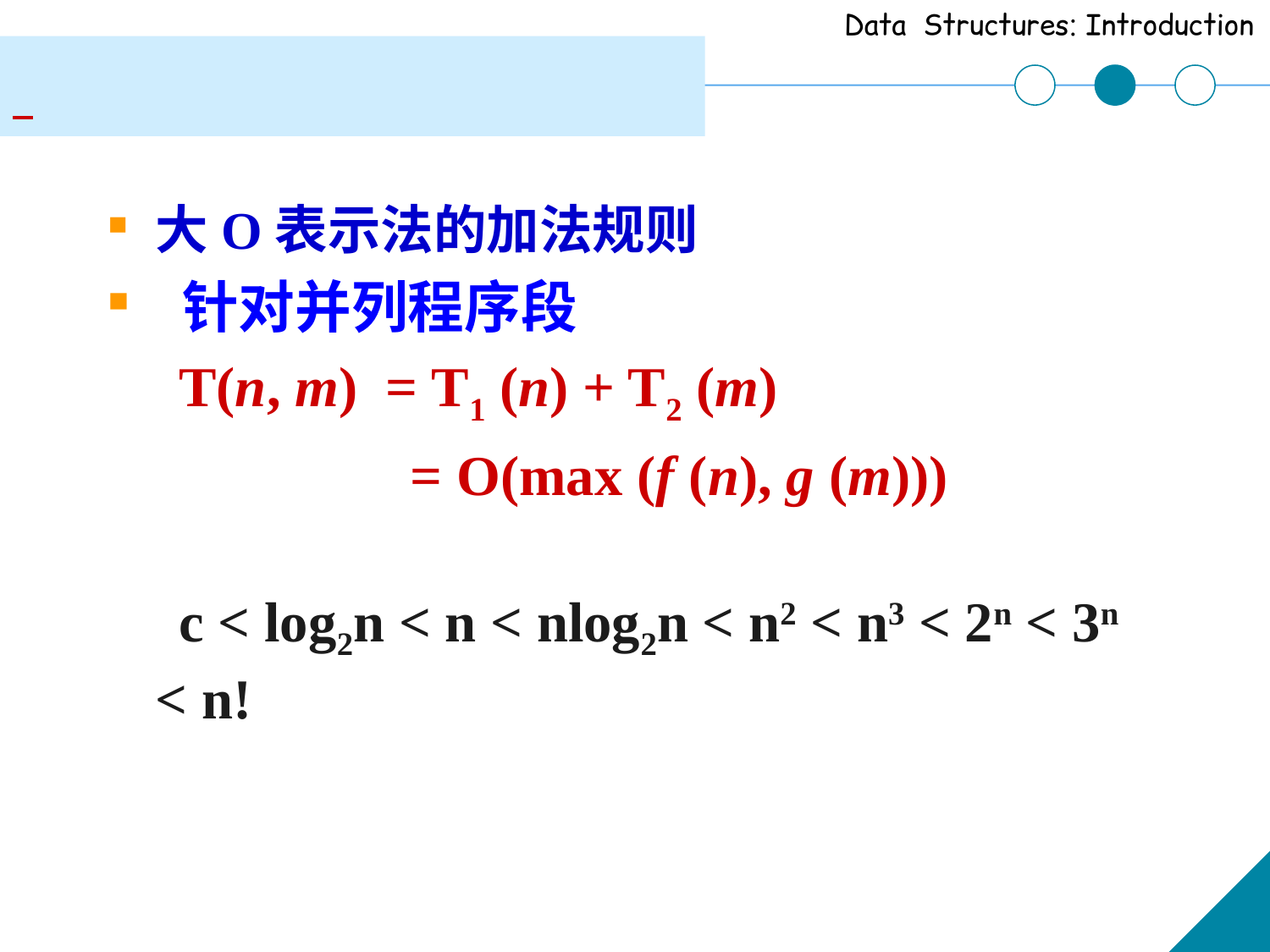

#

大O表示法的加法规则
 针对并列程序段
     T(n, m)  = T1 (n) + T2 (m)
  	  	         = O(max (f (n), g (m)))
     c < log2n < n < nlog2n < n2 < n3 < 2n < 3n < n!